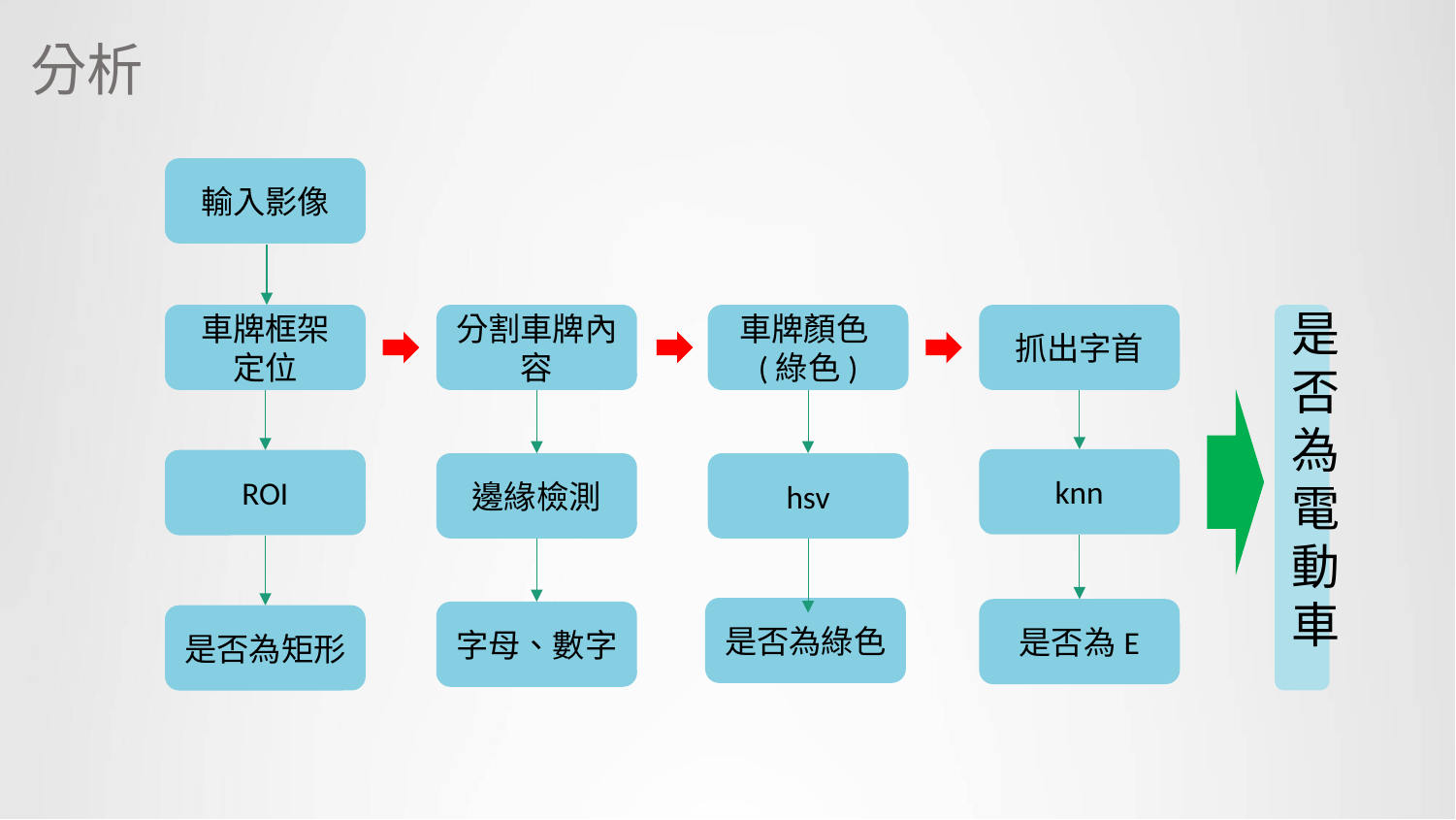

分析
輸入影像
車牌框架
定位
分割車牌內容
車牌顏色(綠色)
抓出字首

knn
ROI
邊緣檢測
hsv
是否為綠色
是否為E
字母、數字
是否為矩形
是
否
為
電
動
車